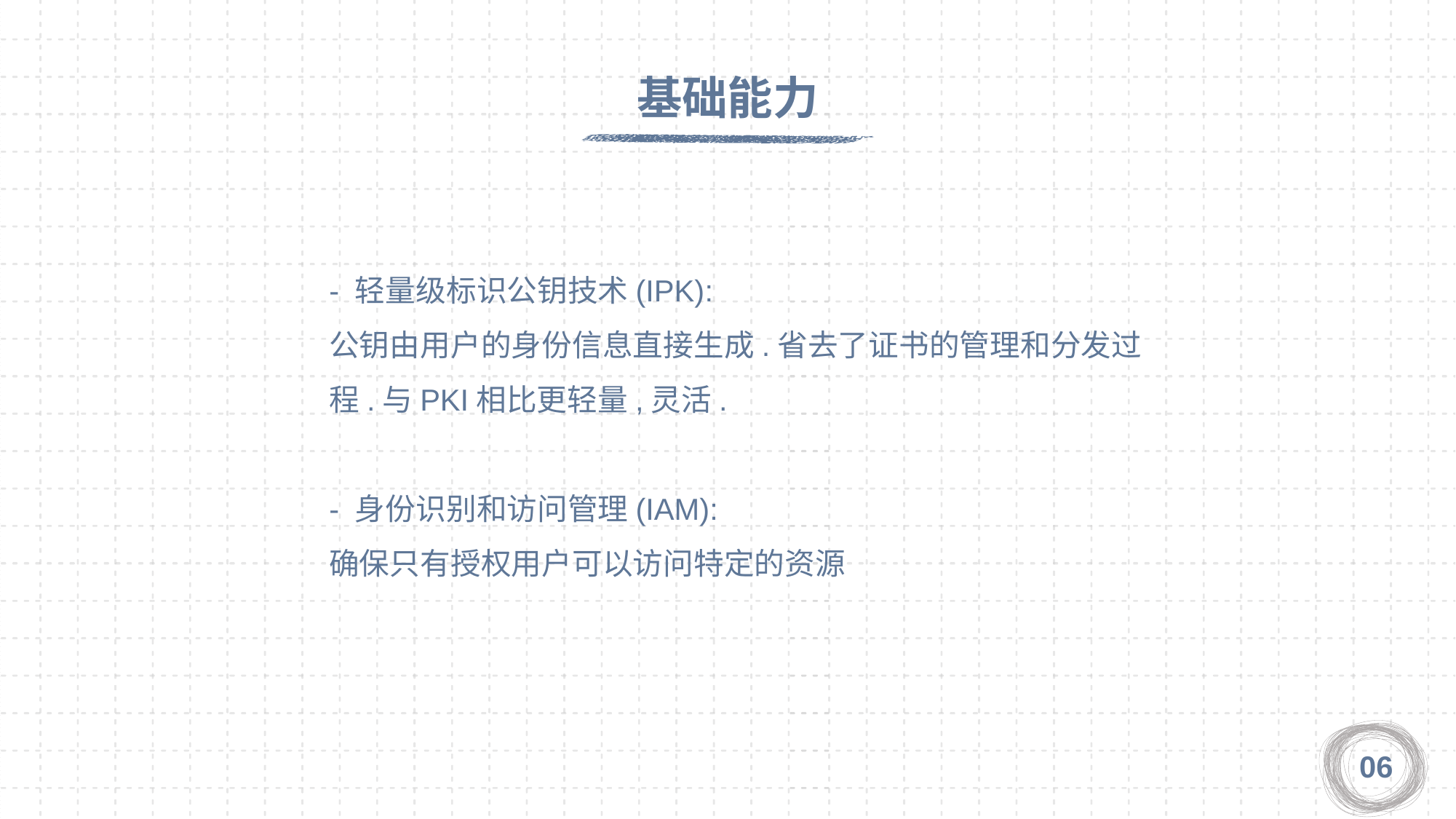

基础能力

- 轻量级标识公钥技术(IPK):
公钥由用户的身份信息直接生成.省去了证书的管理和分发过程.与PKI相比更轻量,灵活.

- 身份识别和访问管理(IAM):
确保只有授权用户可以访问特定的资源

06